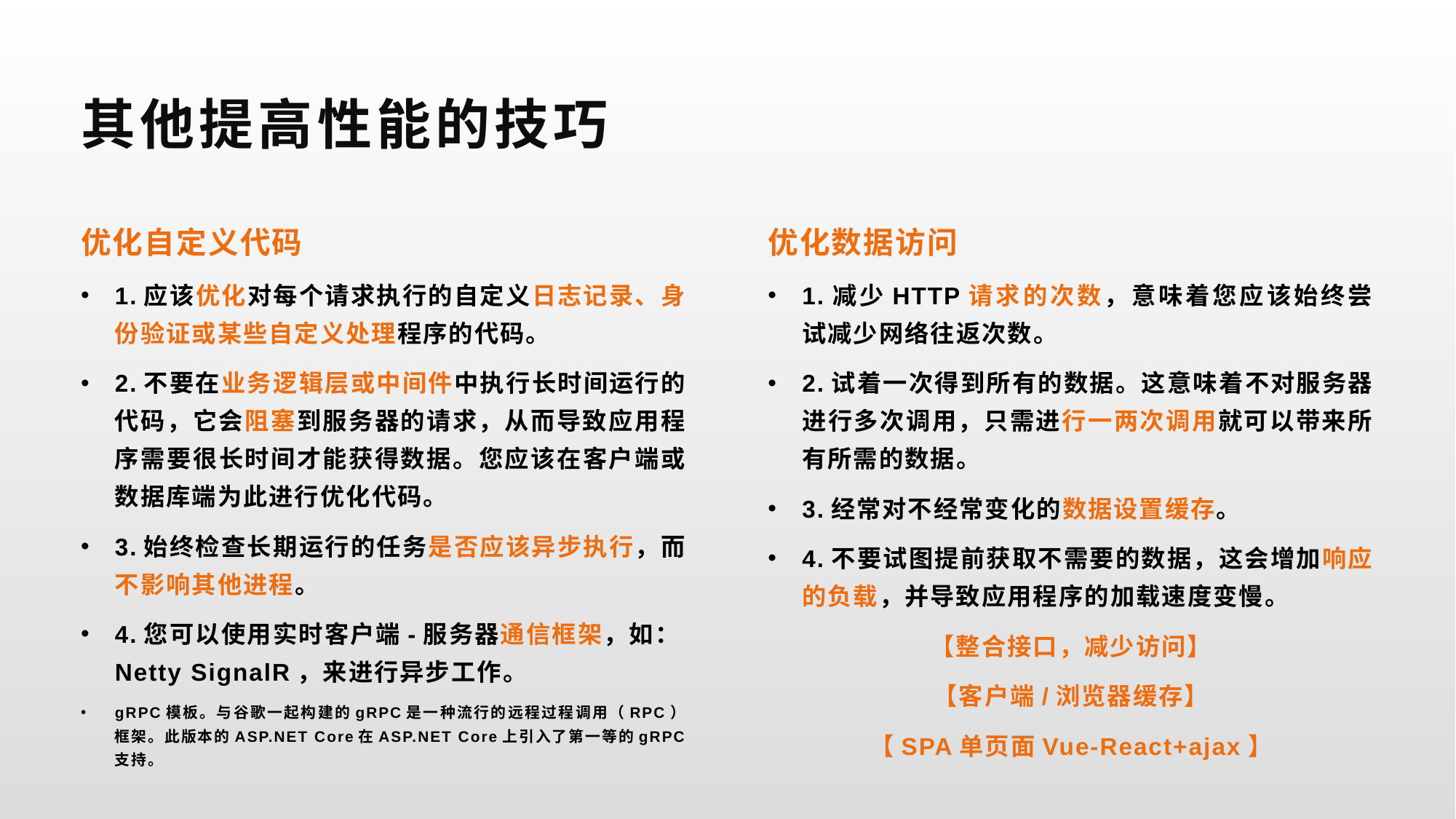

其他提高性能的技巧
优化自定义代码
1.应该优化对每个请求执行的自定义日志记录、身份验证或某些自定义处理程序的代码。
2.不要在业务逻辑层或中间件中执行长时间运行的代码，它会阻塞到服务器的请求，从而导致应用程序需要很长时间才能获得数据。您应该在客户端或数据库端为此进行优化代码。
3.始终检查长期运行的任务是否应该异步执行，而不影响其他进程。
4.您可以使用实时客户端-服务器通信框架，如：Netty SignalR，来进行异步工作。
gRPC模板。与谷歌一起构建的gRPC是一种流行的远程过程调用（RPC）框架。此版本的ASP.NET Core在ASP.NET Core上引入了第一等的gRPC支持。
优化数据访问
1.减少HTTP请求的次数，意味着您应该始终尝试减少网络往返次数。
2.试着一次得到所有的数据。这意味着不对服务器进行多次调用，只需进行一两次调用就可以带来所有所需的数据。
3.经常对不经常变化的数据设置缓存。
4.不要试图提前获取不需要的数据，这会增加响应的负载，并导致应用程序的加载速度变慢。
【整合接口，减少访问】
【客户端/浏览器缓存】
【SPA单页面Vue-React+ajax】